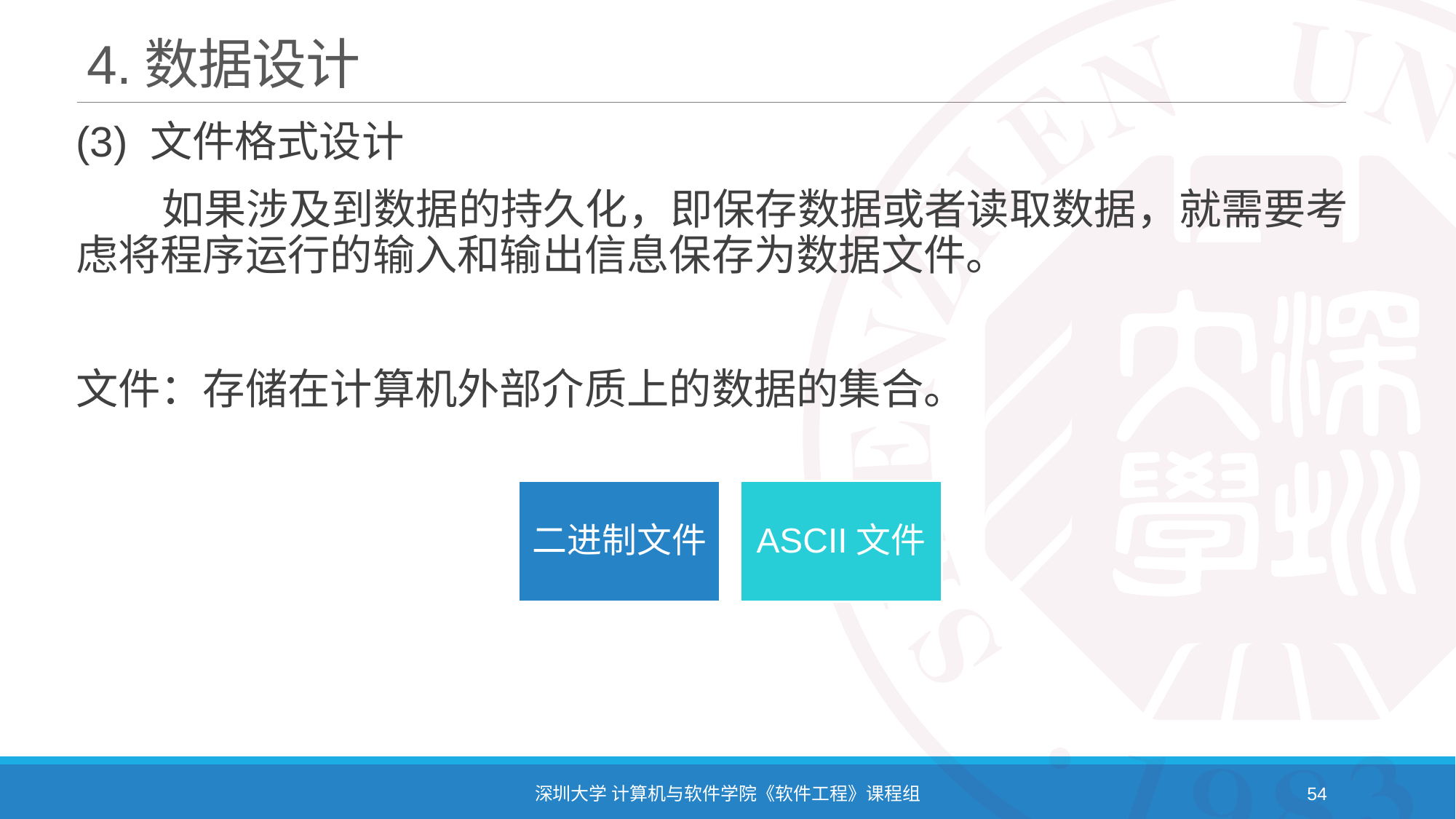

# 4.数据设计
(3) 文件格式设计
        如果涉及到数据的持久化，即保存数据或者读取数据，就需要考虑将程序运行的输入和输出信息保存为数据文件。

文件：存储在计算机外部介质上的数据的集合。

二进制文件
ASCII文件
深圳大学 计算机与软件学院《软件工程》课程组
54